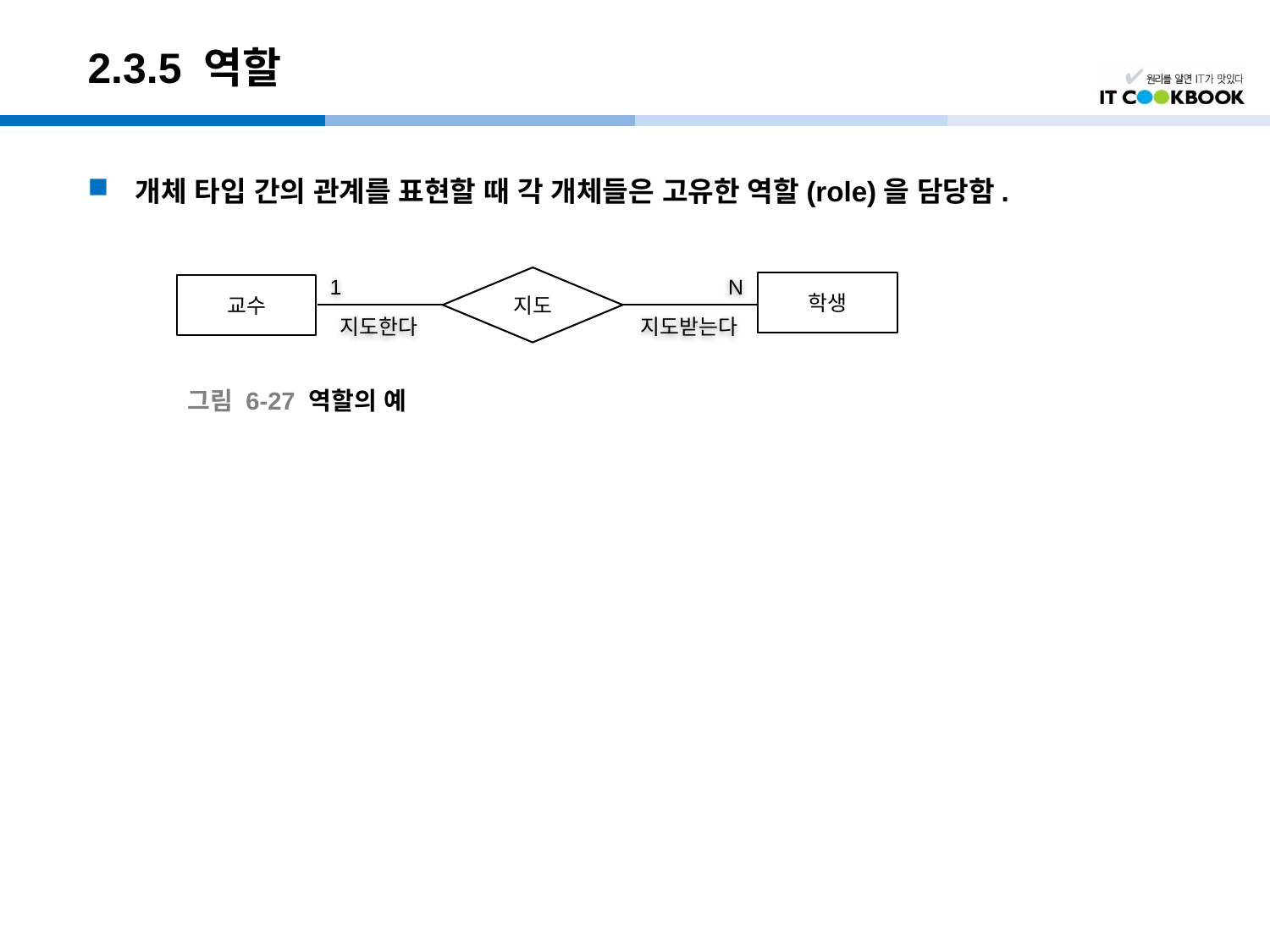

# 2.3.5 역할
개체 타입 간의 관계를 표현할 때 각 개체들은 고유한 역할(role)을 담당함.
1
지도
N
학생
교수
지도받는다
지도한다
그림 6-27 역할의 예